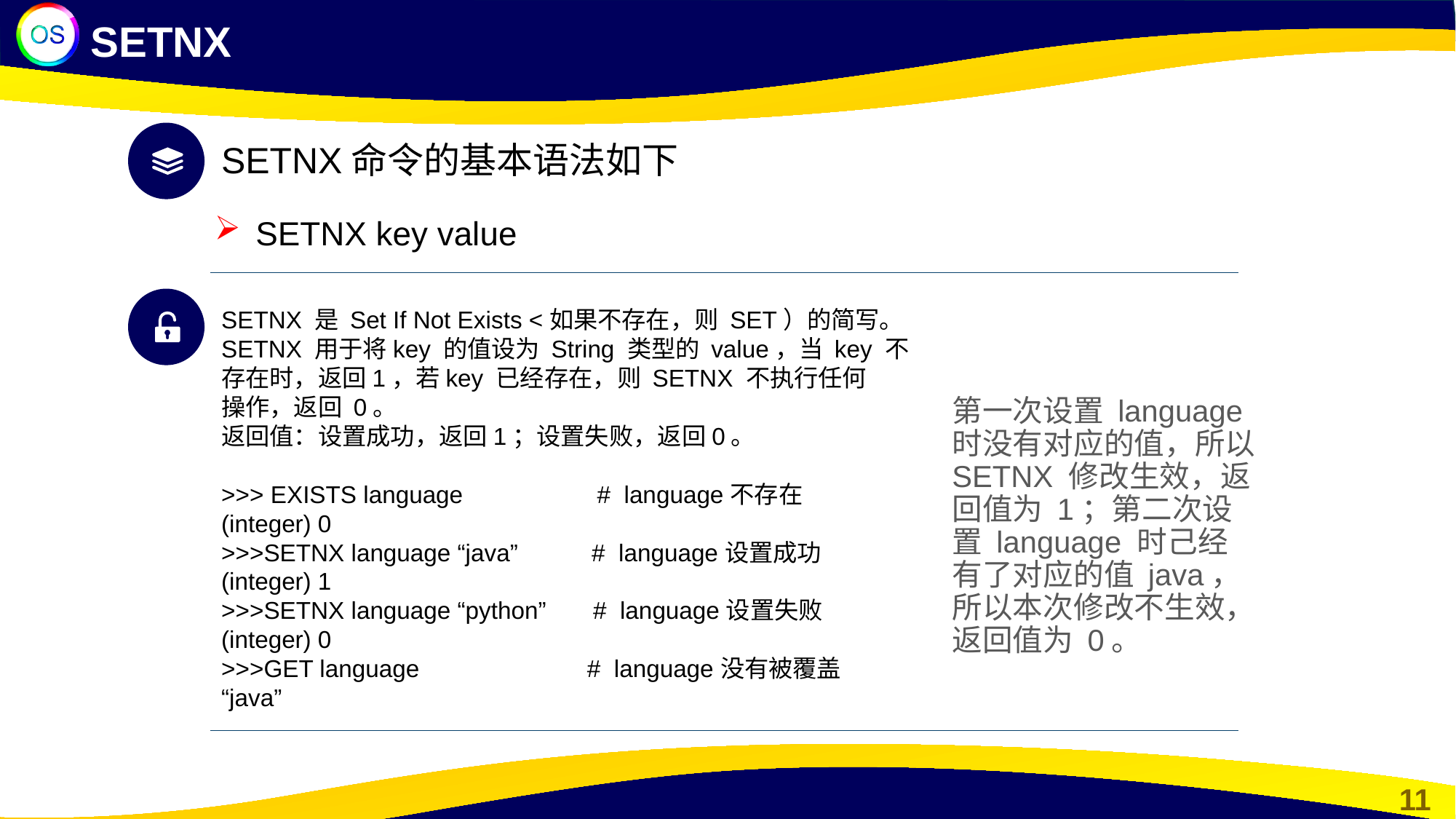

SETNX

SETNX命令的基本语法如下

SETNX key value

SETNX 是 Set If Not Exists <如果不存在，则 SET）的简写。SETNX 用于将key 的值设为 String 类型的 value，当 key 不存在时，返回1，若key 已经存在，则 SETNX 不执行任何
操作，返回 0。
返回值：设置成功，返回1；设置失败，返回0。

>>> EXISTS language                    #  language不存在
(integer) 0
>>>SETNX language “java”           #  language设置成功
(integer) 1
>>>SETNX language “python”       #  language设置失败
(integer) 0
>>>GET language                         #  language没有被覆盖
“java”

第一次设置 language 时没有对应的值，所以 SETNX 修改生效，返回值为 1；第二次设置 language 时己经有了对应的值 java，所以本次修改不生效，返回值为 0。